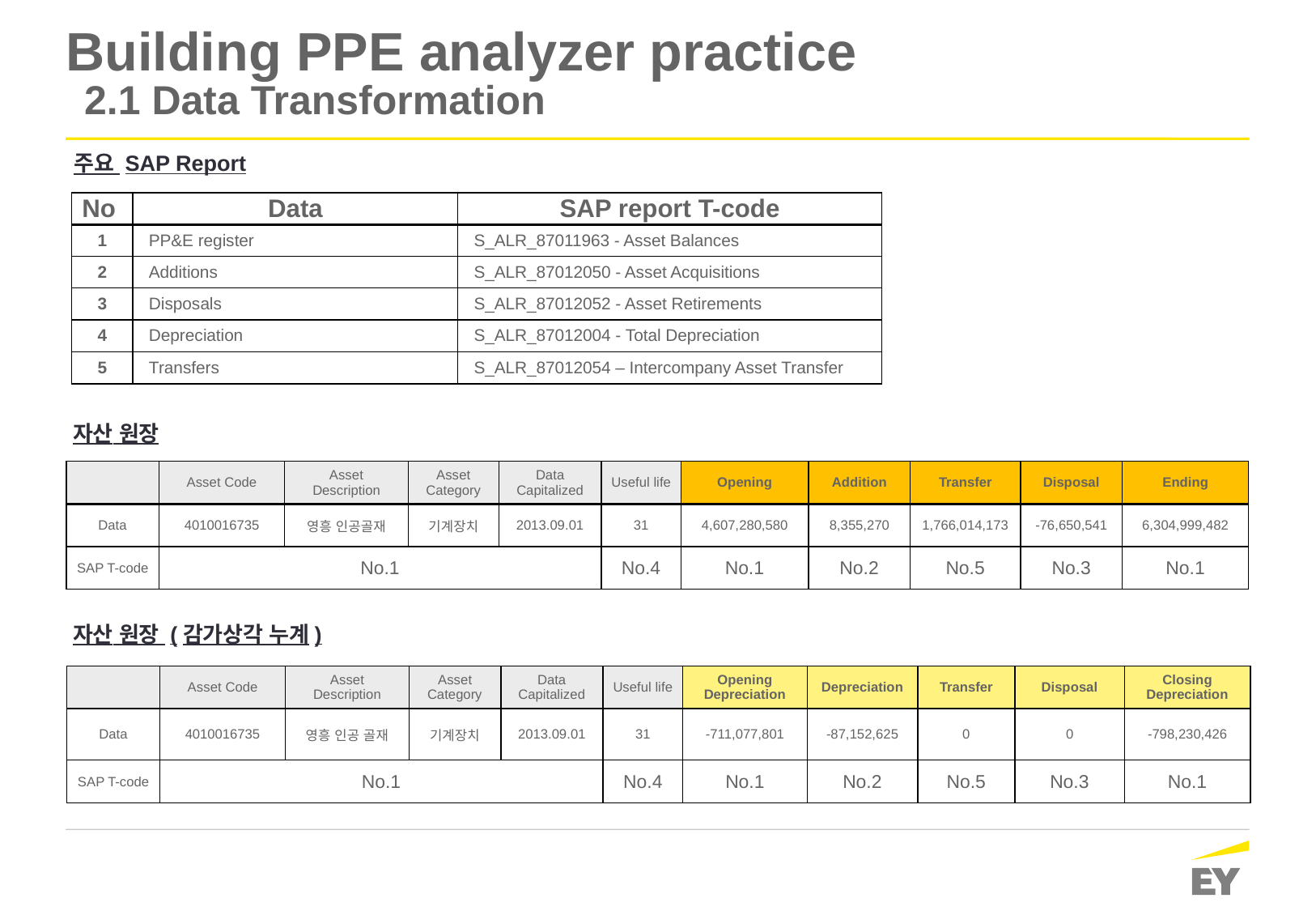

# Building PPE analyzer practice 2.1 Data Transformation
주요 SAP Report
| No | Data | SAP report T-code |
| --- | --- | --- |
| 1 | PP&E register | S\_ALR\_87011963 - Asset Balances |
| 2 | Additions | S\_ALR\_87012050 - Asset Acquisitions |
| 3 | Disposals | S\_ALR\_87012052 - Asset Retirements |
| 4 | Depreciation | S\_ALR\_87012004 - Total Depreciation |
| 5 | Transfers | S\_ALR\_87012054 – Intercompany Asset Transfer |
자산 원장
|  | Asset Code | Asset Description | Asset Category | Data Capitalized | Useful life | Opening | Addition | Transfer | Disposal | Ending |
| --- | --- | --- | --- | --- | --- | --- | --- | --- | --- | --- |
| Data | 4010016735 | 영흥 인공골재 | 기계장치 | 2013.09.01 | 31 | 4,607,280,580 | 8,355,270 | 1,766,014,173 | -76,650,541 | 6,304,999,482 |
| SAP T-code | No.1 |  |  |  | No.4 | No.1 | No.2 | No.5 | No.3 | No.1 |
자산 원장 (감가상각 누계)
|  | Asset Code | Asset Description | Asset Category | Data Capitalized | Useful life | Opening Depreciation | Depreciation | Transfer | Disposal | Closing Depreciation |
| --- | --- | --- | --- | --- | --- | --- | --- | --- | --- | --- |
| Data | 4010016735 | 영흥 인공 골재 | 기계장치 | 2013.09.01 | 31 | -711,077,801 | -87,152,625 | 0 | 0 | -798,230,426 |
| SAP T-code | No.1 |  |  |  | No.4 | No.1 | No.2 | No.5 | No.3 | No.1 |